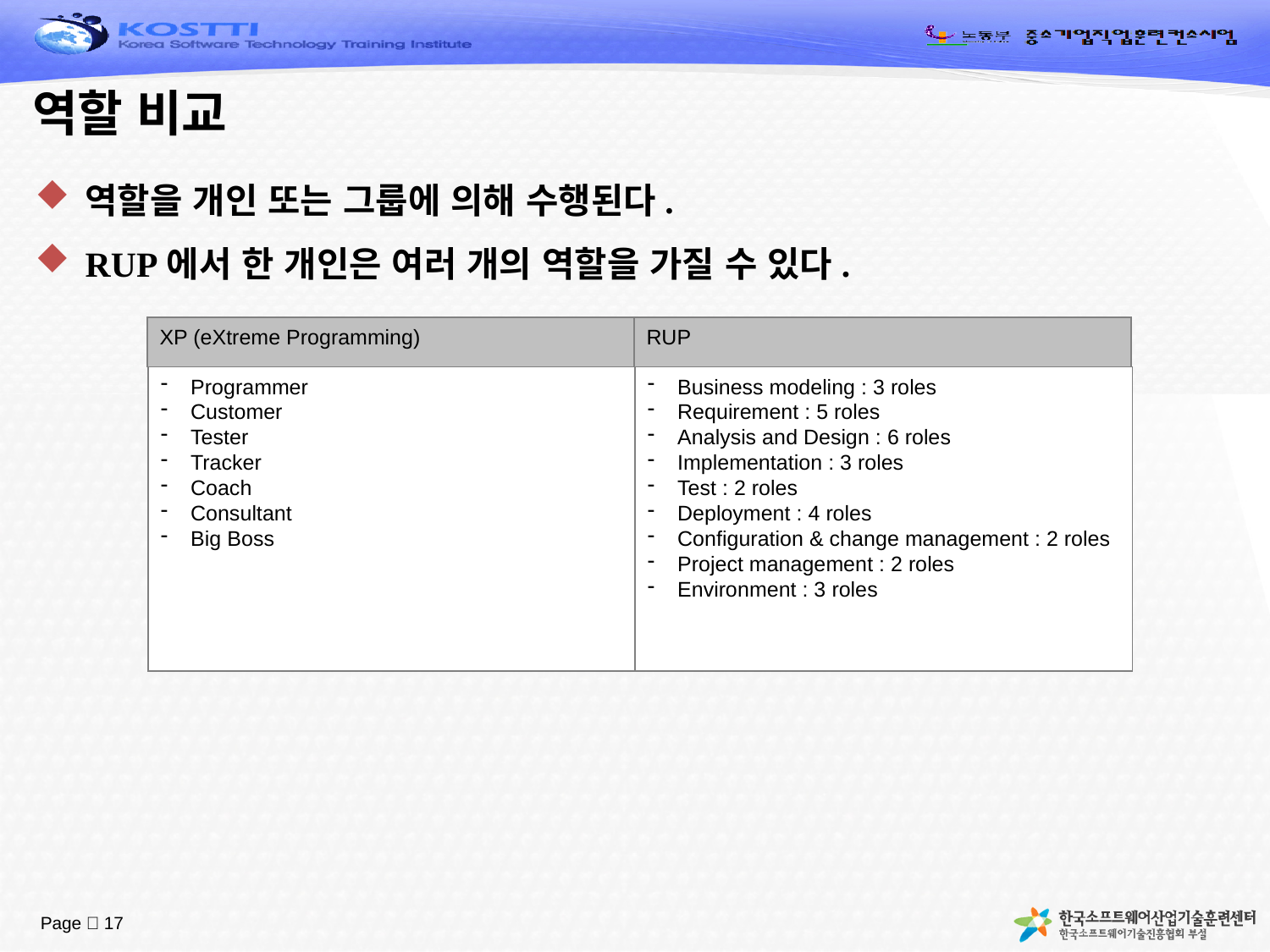

# 역할 비교
역할을 개인 또는 그룹에 의해 수행된다.
RUP에서 한 개인은 여러 개의 역할을 가질 수 있다.
XP (eXtreme Programming)
RUP
Programmer
Customer
Tester
Tracker
Coach
Consultant
Big Boss
Business modeling : 3 roles
Requirement : 5 roles
Analysis and Design : 6 roles
Implementation : 3 roles
Test : 2 roles
Deployment : 4 roles
Configuration & change management : 2 roles
Project management : 2 roles
Environment : 3 roles